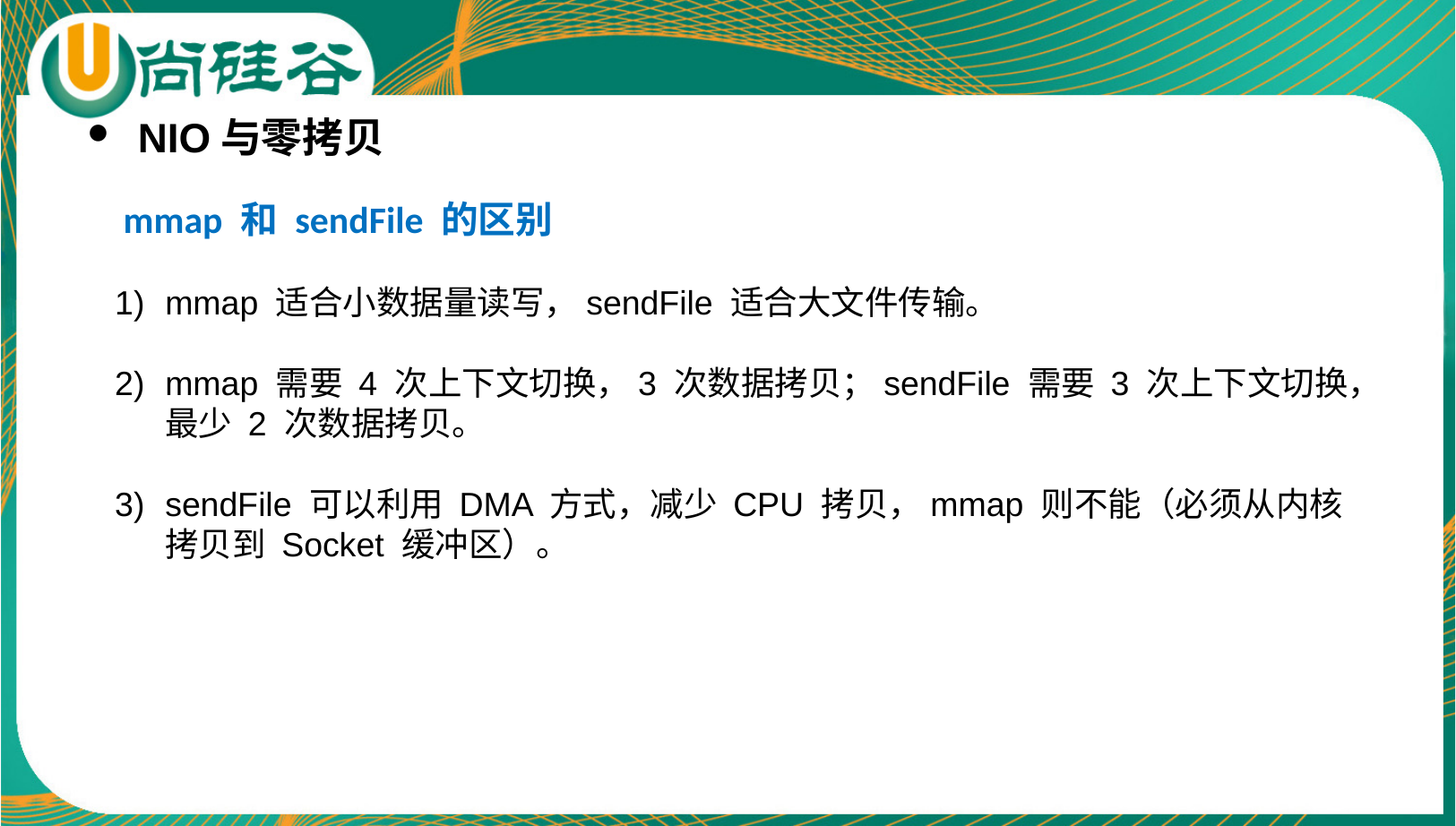

NIO与零拷贝
 mmap 和 sendFile 的区别

mmap 适合小数据量读写，sendFile 适合大文件传输。

mmap 需要 4 次上下文切换，3 次数据拷贝；sendFile 需要 3 次上下文切换，最少 2 次数据拷贝。

sendFile 可以利用 DMA 方式，减少 CPU 拷贝，mmap 则不能（必须从内核拷贝到 Socket 缓冲区）。